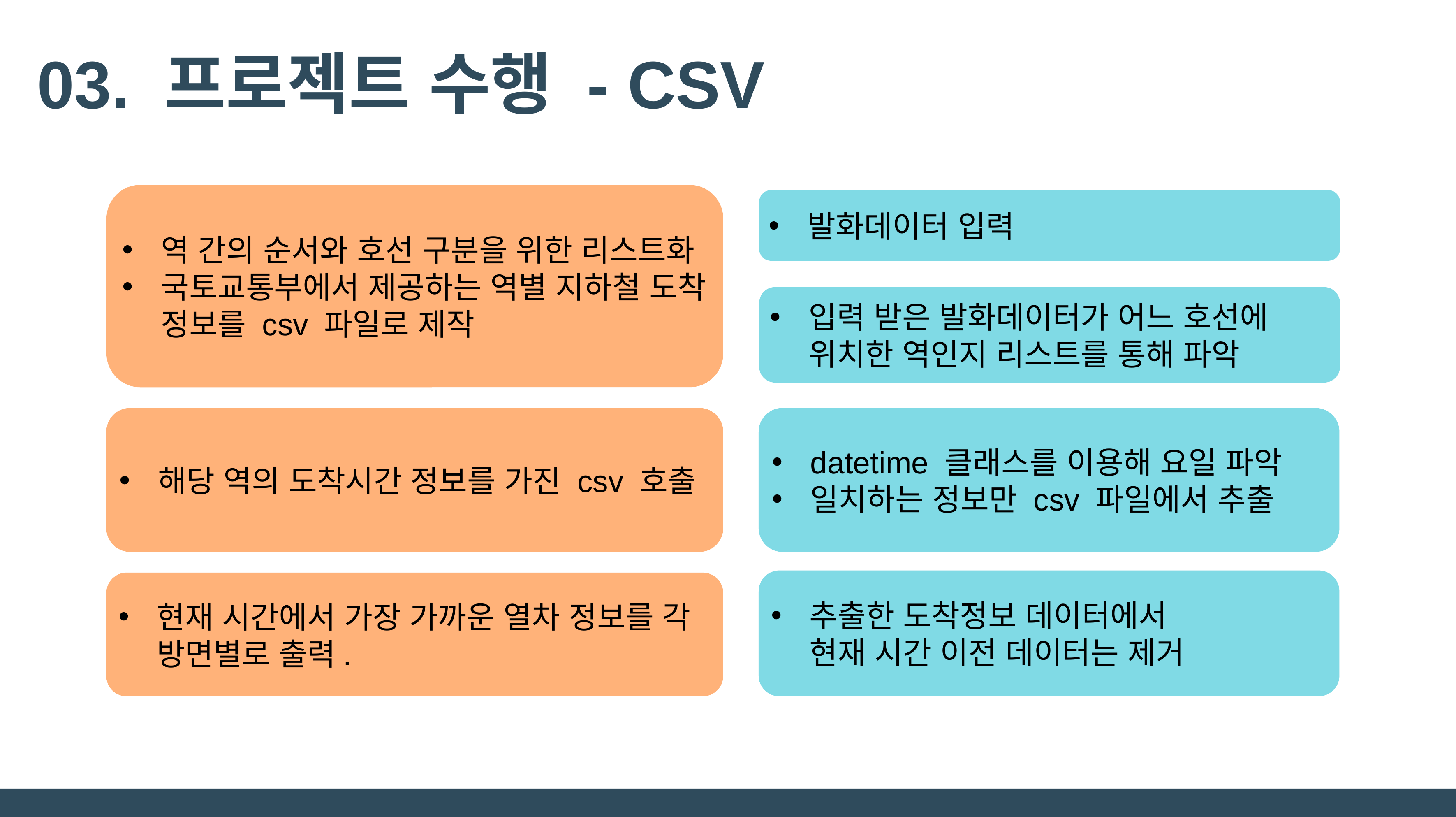

03. 프로젝트 수행 - CSV
역 간의 순서와 호선 구분을 위한 리스트화
국토교통부에서 제공하는 역별 지하철 도착 정보를 csv 파일로 제작
발화데이터 입력
입력 받은 발화데이터가 어느 호선에 위치한 역인지 리스트를 통해 파악
datetime 클래스를 이용해 요일 파악
일치하는 정보만 csv 파일에서 추출
해당 역의 도착시간 정보를 가진 csv 호출
추출한 도착정보 데이터에서
현재 시간 이전 데이터는 제거
현재 시간에서 가장 가까운 열차 정보를 각 방면별로 출력.